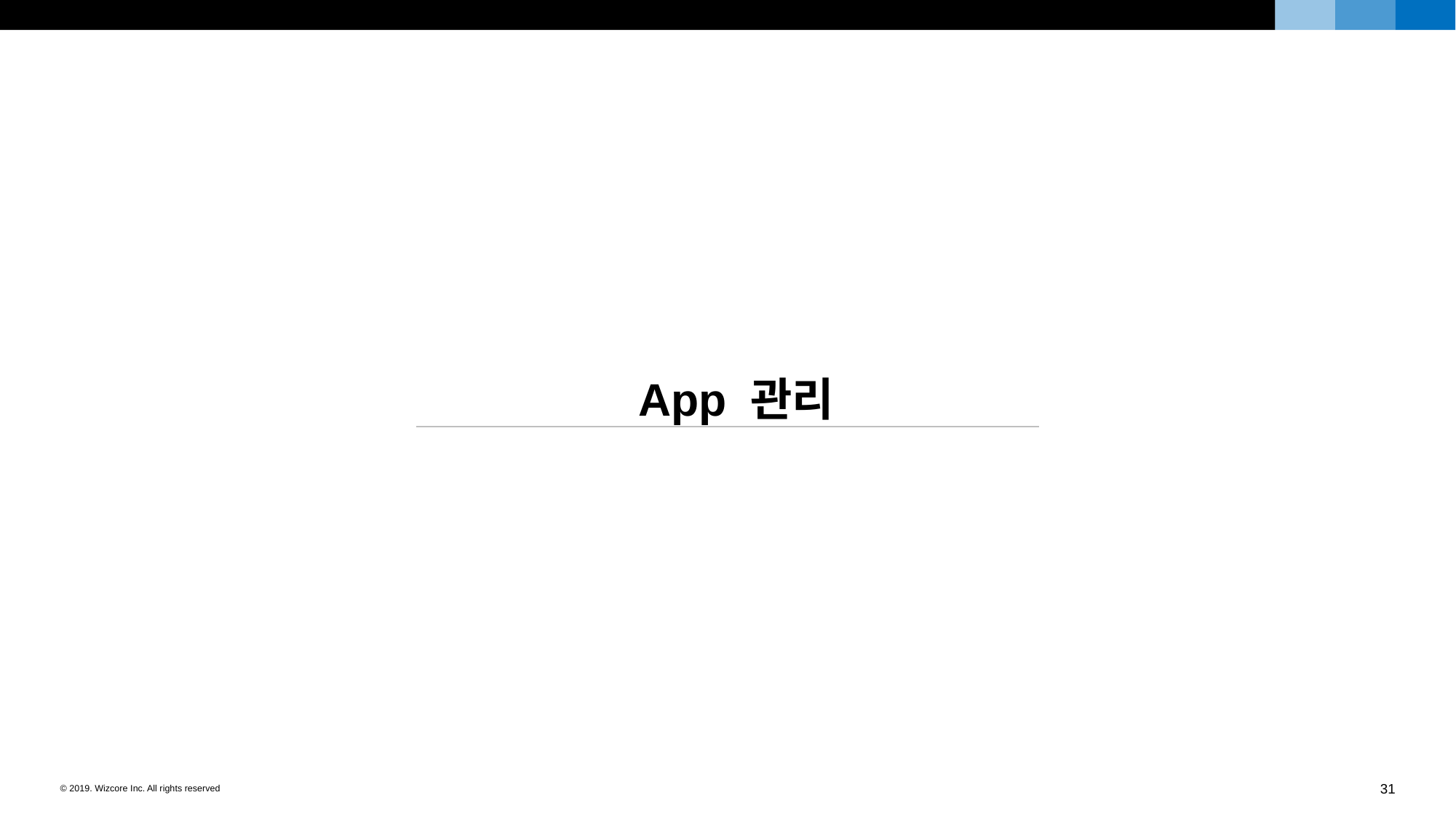

App 관리
31
© 2019. Wizcore Inc. All rights reserved